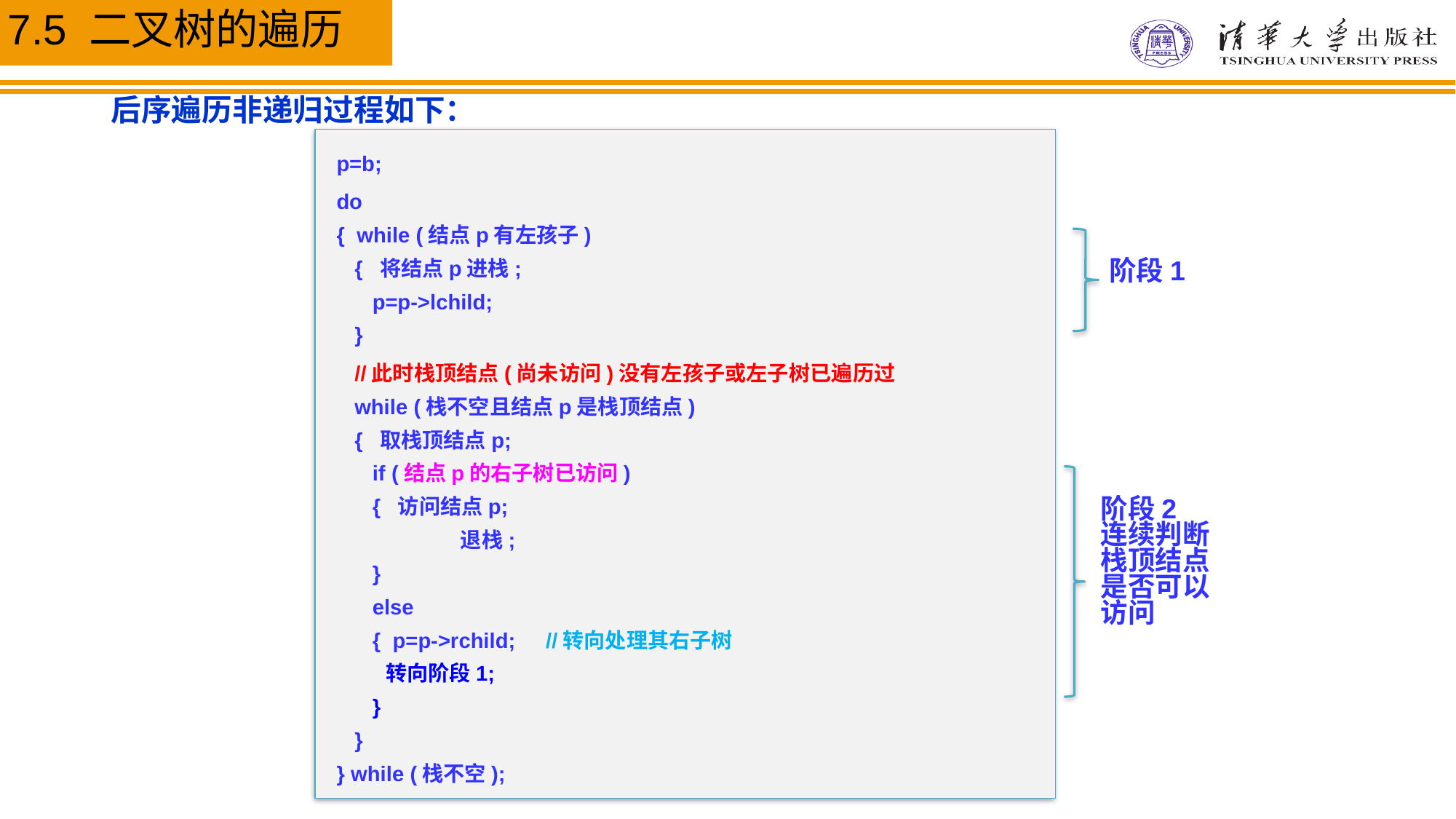

后序遍历非递归过程如下：
p=b;
do
{  while (结点p有左孩子)
   {  将结点p进栈;
      p=p->lchild;
   }
   //此时栈顶结点(尚未访问)没有左孩子或左子树已遍历过
   while (栈不空且结点p是栈顶结点)
   {  取栈顶结点p;
      if (结点p的右子树已访问)
      {  访问结点p;
	  退栈;
      }
      else
      {  p=p->rchild;     //转向处理其右子树
         转向阶段1;
      }
   }
} while (栈不空);

阶段1

阶段2
连续判断栈顶结点是否可以访问